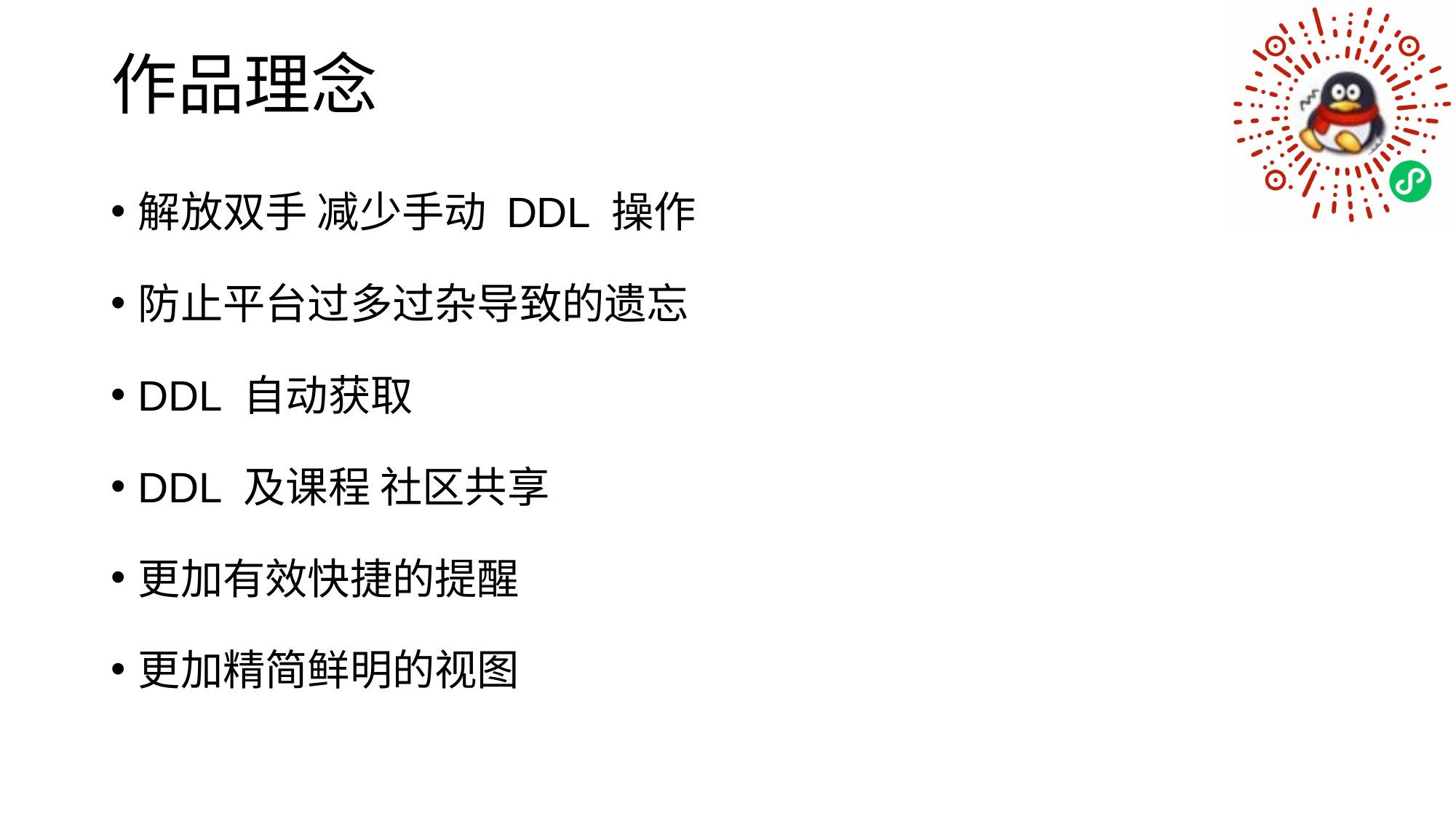

# 作品理念
解放双手 减少手动 DDL 操作
防止平台过多过杂导致的遗忘
DDL 自动获取
DDL 及课程 社区共享
更加有效快捷的提醒
更加精简鲜明的视图